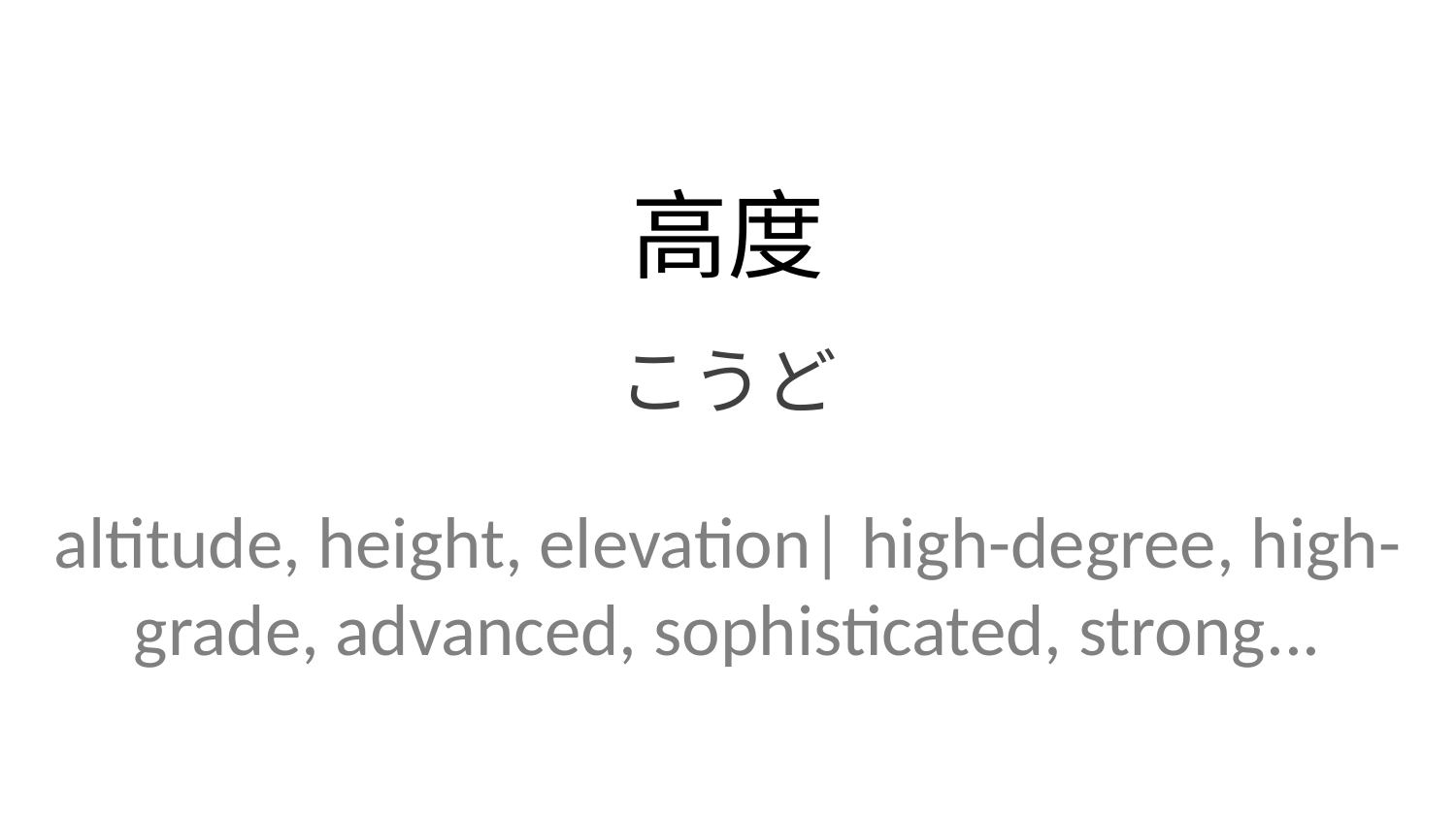

高度

こうど
altitude, height, elevation| high-degree, high-grade, advanced, sophisticated, strong...